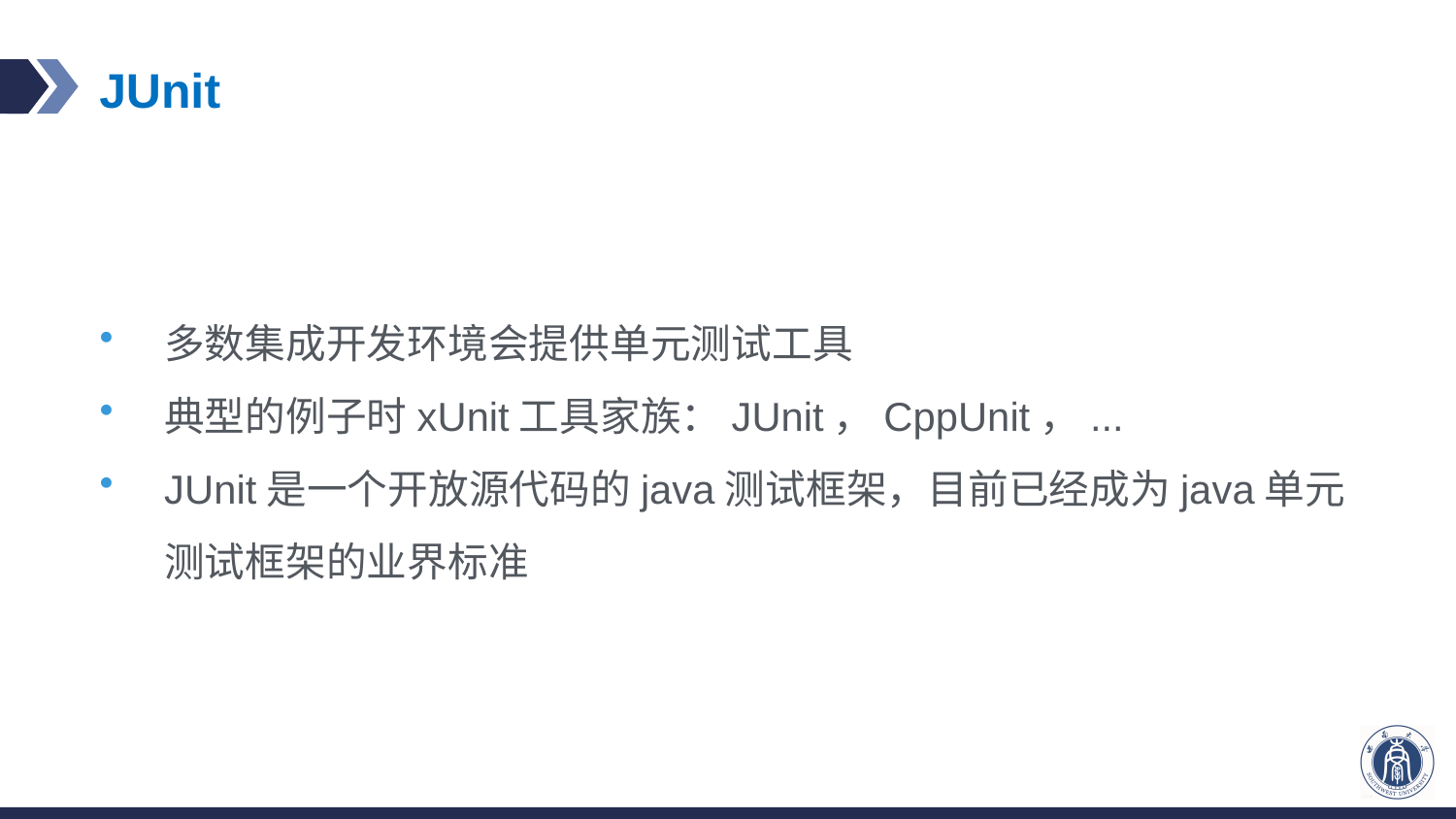

# JUnit
多数集成开发环境会提供单元测试工具
典型的例子时xUnit工具家族：JUnit，CppUnit，...
JUnit是一个开放源代码的java测试框架，目前已经成为java单元测试框架的业界标准